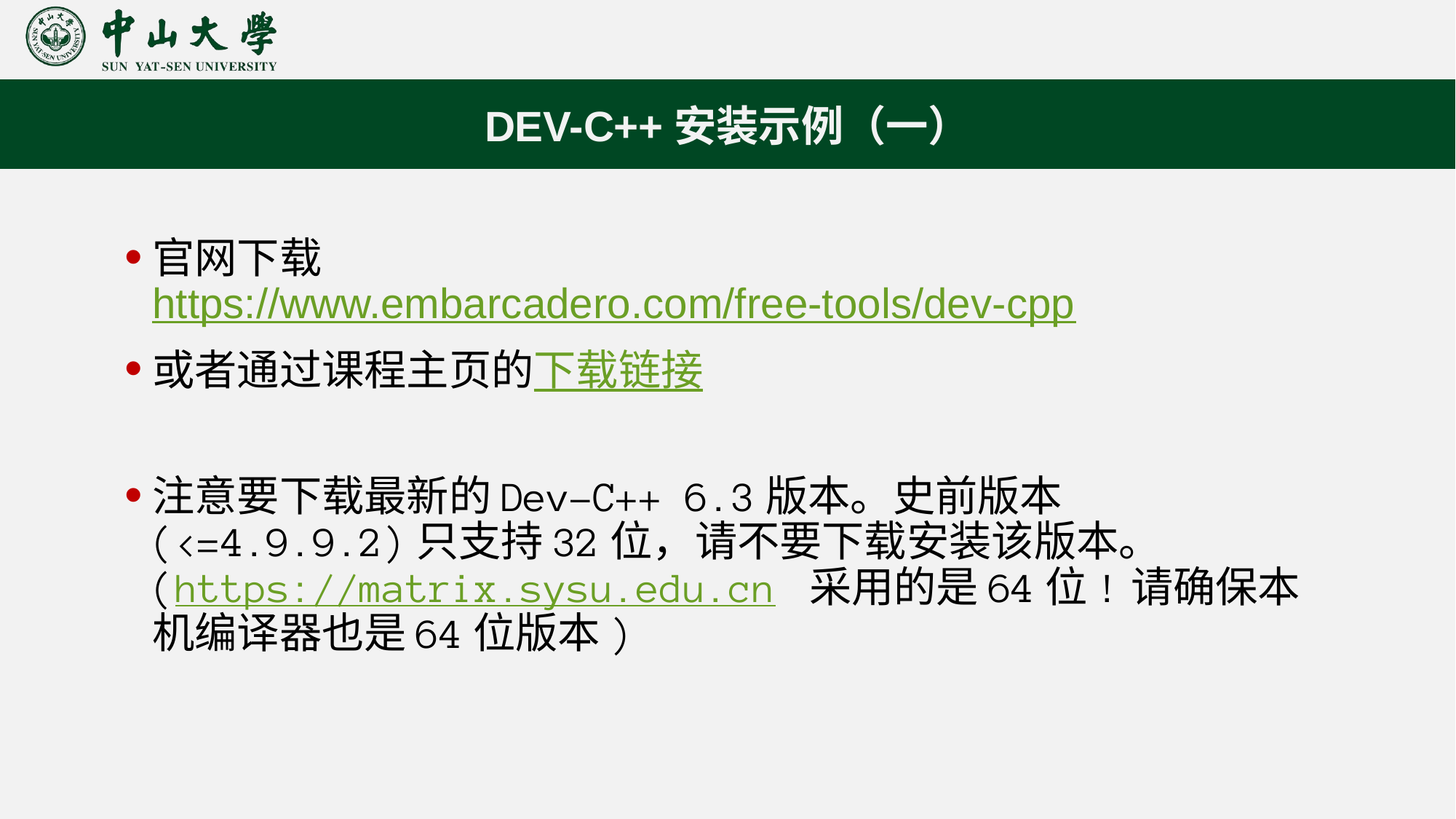

DEV-C++安装示例（一）
官网下载
https://www.embarcadero.com/free-tools/dev-cpp
或者通过课程主页的下载链接

注意要下载最新的Dev-C++ 6.3版本。史前版本(<=4.9.9.2)只支持32位，请不要下载安装该版本。
(https://matrix.sysu.edu.cn 采用的是64位!请确保本机编译器也是64位版本)